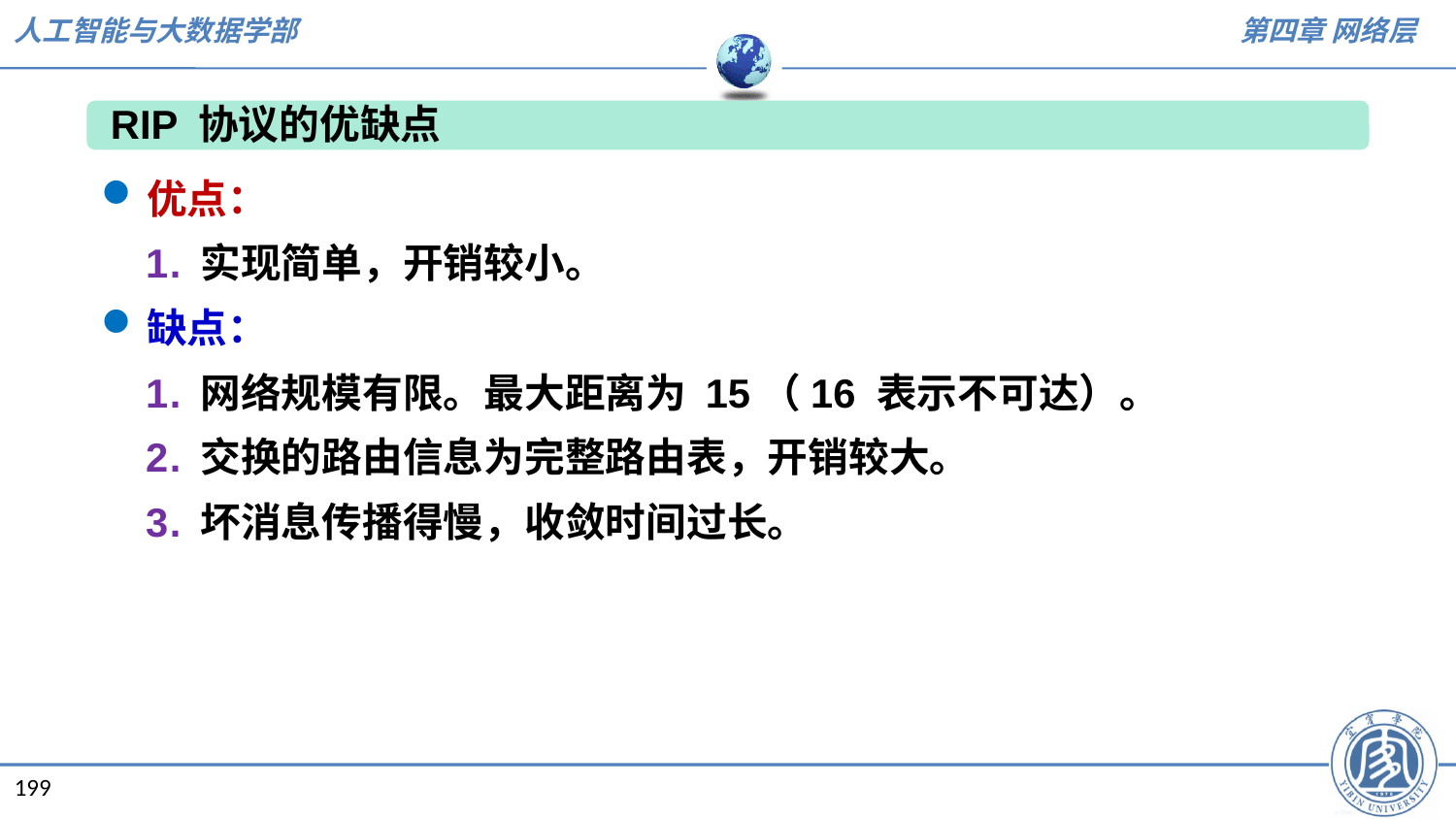

RIP 协议的优缺点

优点：
实现简单，开销较小。
缺点：
网络规模有限。最大距离为 15（16 表示不可达）。
交换的路由信息为完整路由表，开销较大。
坏消息传播得慢，收敛时间过长。
199